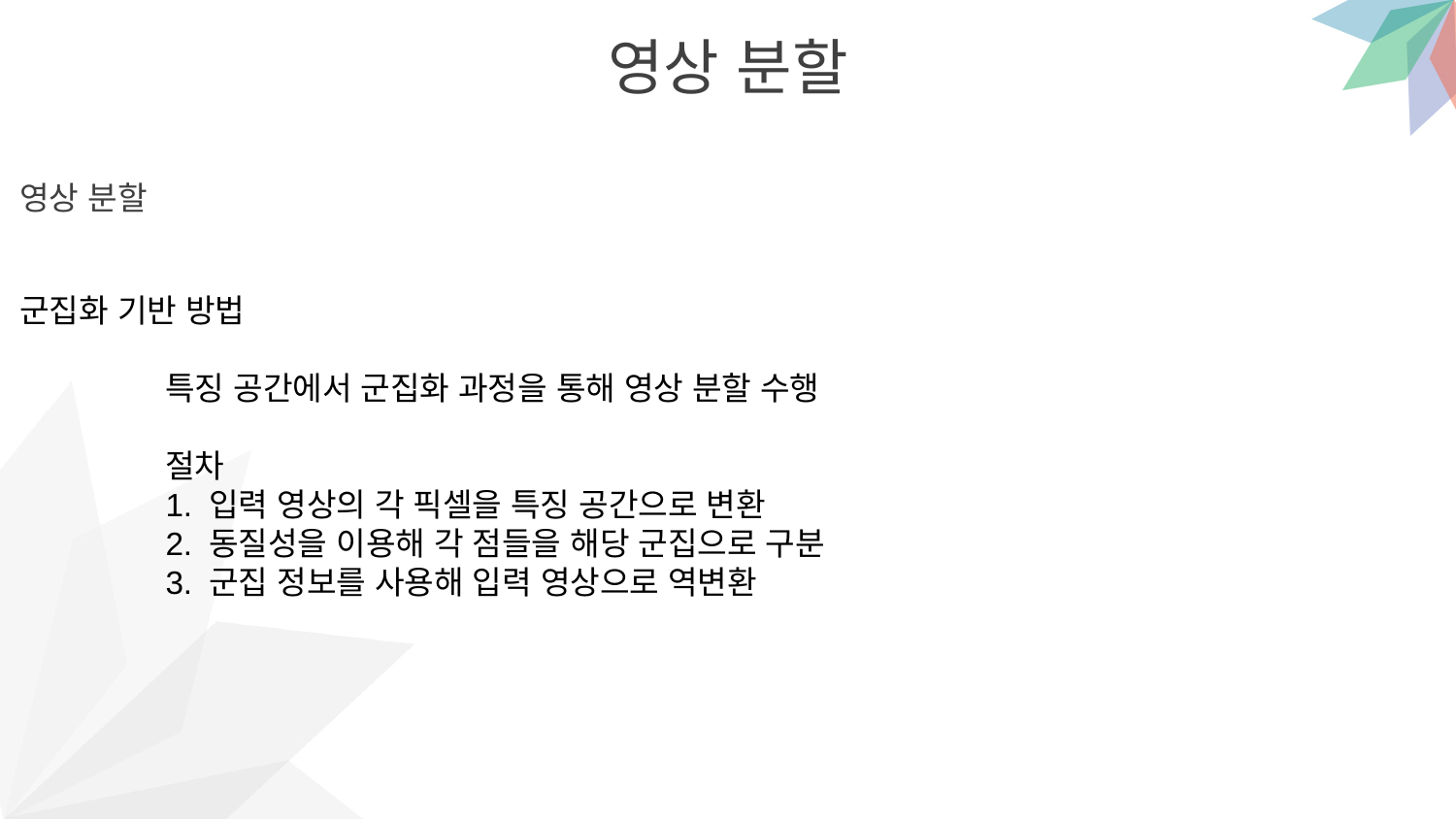

영상 분할
영상 분할
군집화 기반 방법

	특징 공간에서 군집화 과정을 통해 영상 분할 수행

	절차
	1. 입력 영상의 각 픽셀을 특징 공간으로 변환
	2. 동질성을 이용해 각 점들을 해당 군집으로 구분
	3. 군집 정보를 사용해 입력 영상으로 역변환